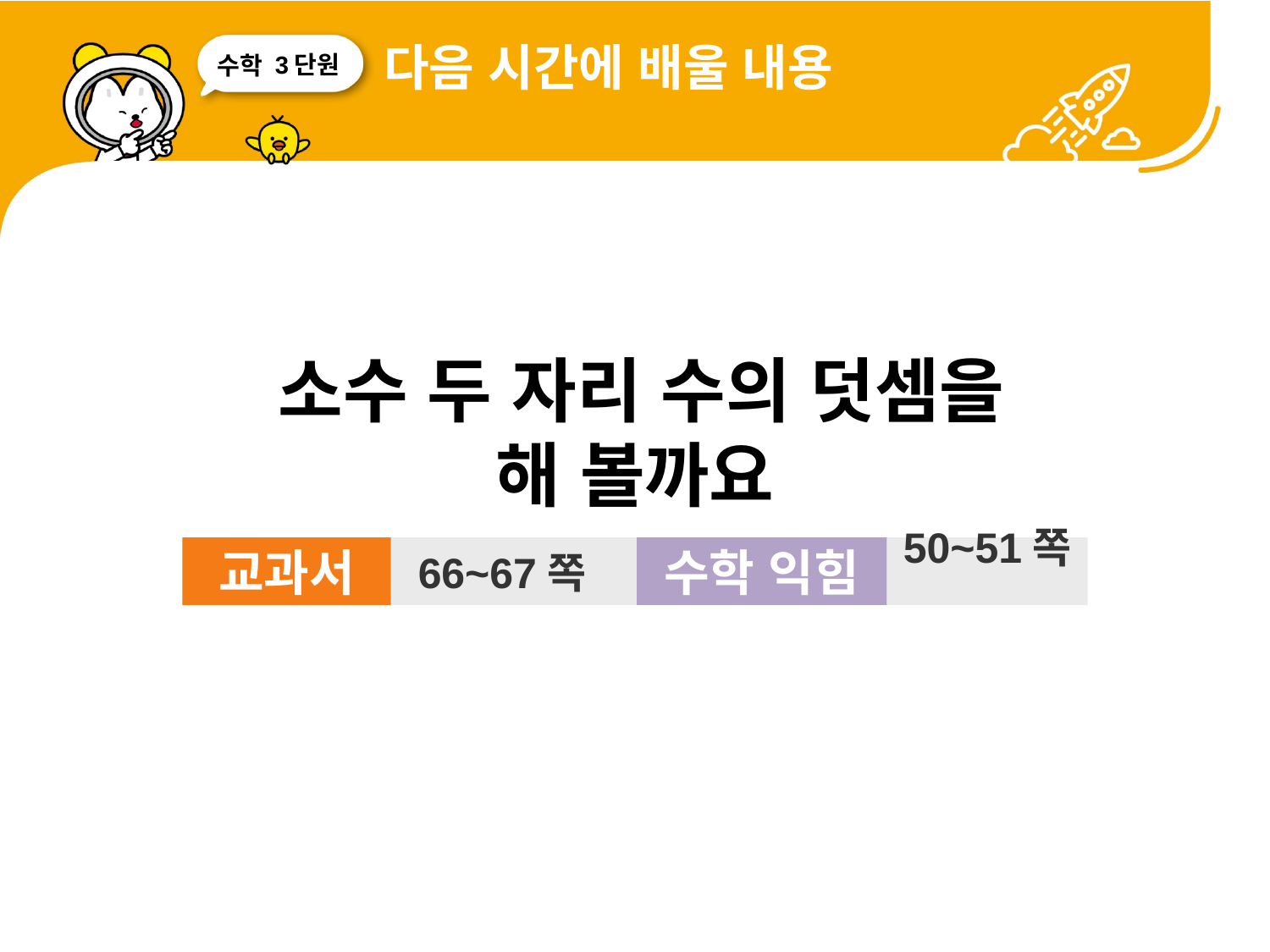

다음 시간에 배울 내용
3단원
 소수 두 자리 수의 덧셈을
해 볼까요
교과서
66~67쪽
수학 익힘
50~51쪽